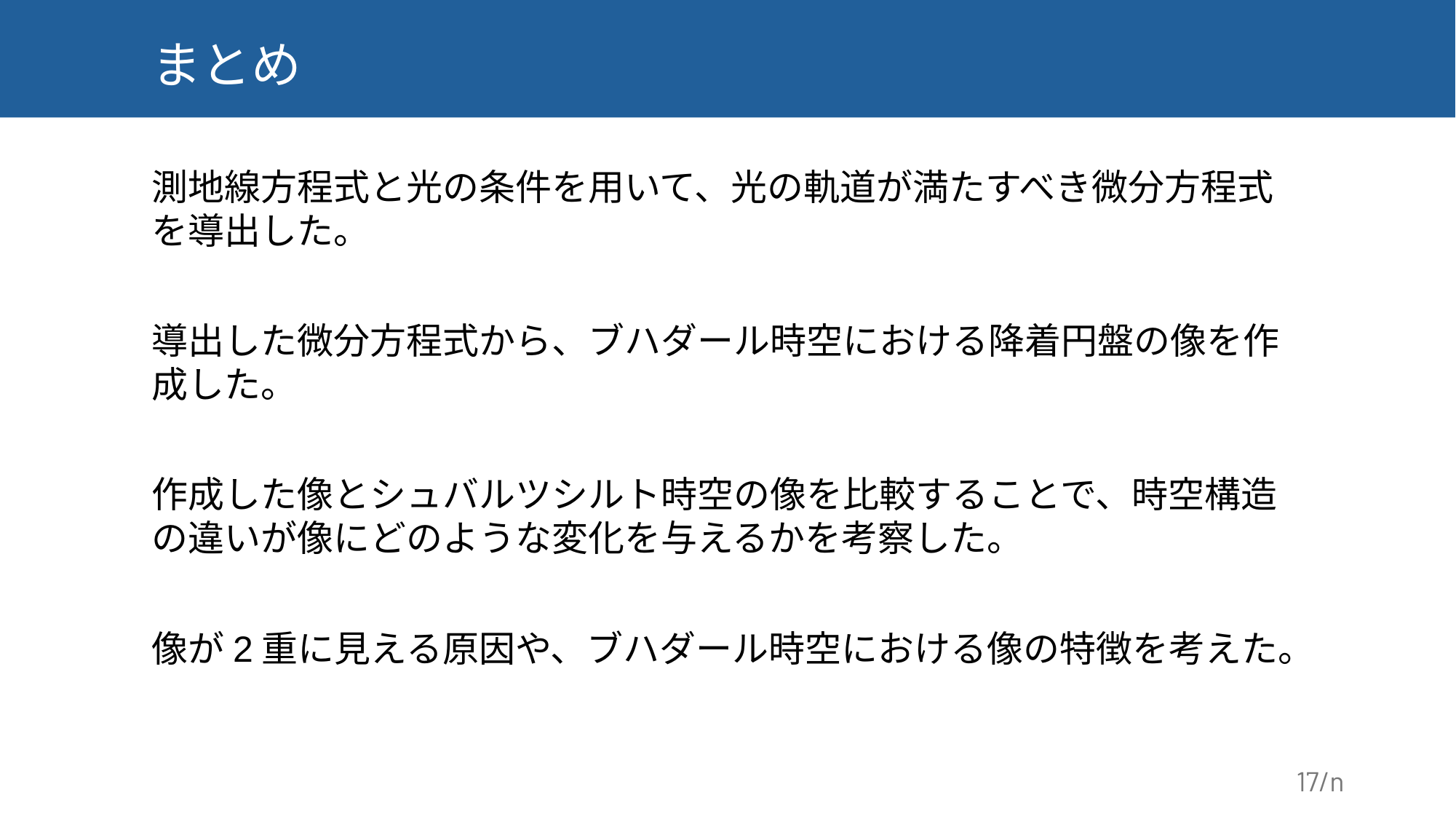

# まとめ
測地線方程式と光の条件を用いて、光の軌道が満たすべき微分方程式を導出した。

導出した微分方程式から、ブハダール時空における降着円盤の像を作成した。

作成した像とシュバルツシルト時空の像を比較することで、時空構造の違いが像にどのような変化を与えるかを考察した。

像が2重に見える原因や、ブハダール時空における像の特徴を考えた。
17/n